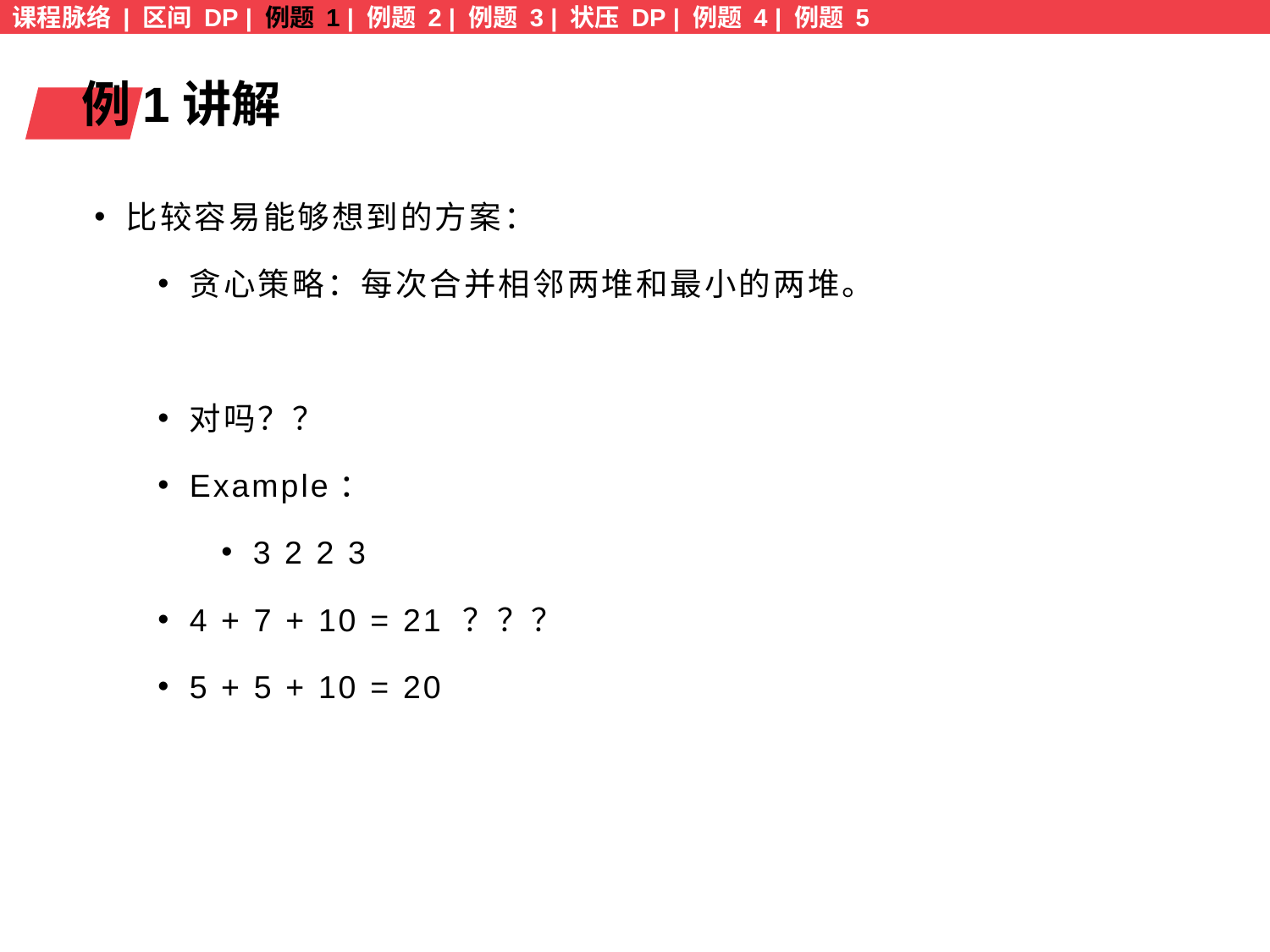

课程脉络 | 区间 DP | 例题 1 | 例题 2 | 例题 3 | 状压 DP | 例题 4 | 例题 5
例1讲解

比较容易能够想到的方案：
贪心策略：每次合并相邻两堆和最小的两堆。

对吗？？
Example：
3 2 2 3
4 + 7 + 10 = 21 ？？？
5 + 5 + 10 = 20
8